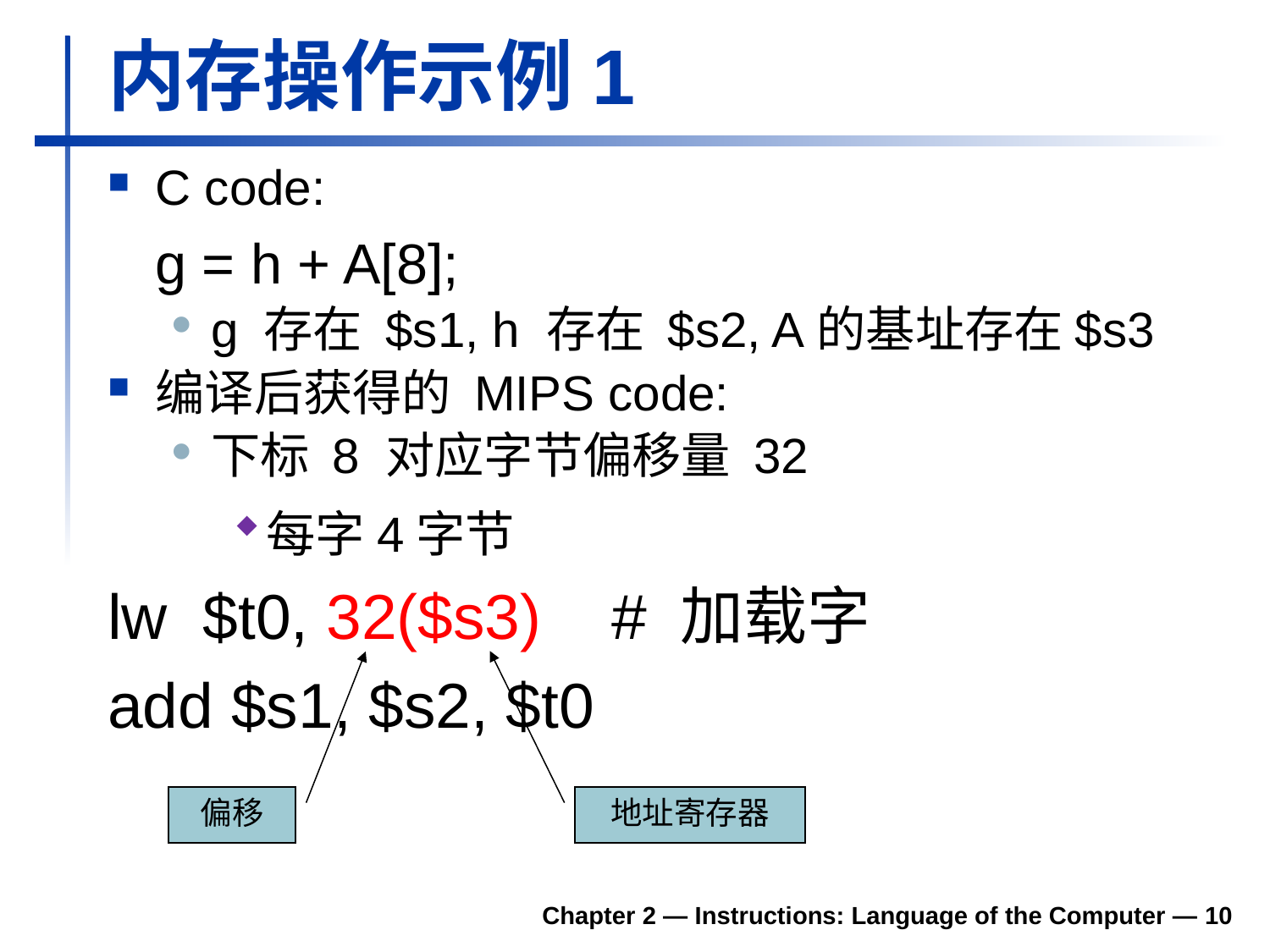

# 内存操作示例1
C code:
	g = h + A[8];
g 存在 $s1, h 存在 $s2, A的基址存在$s3
编译后获得的 MIPS code:
下标 8 对应字节偏移量 32
每字4字节
lw  $t0, 32($s3)    # 加载字
add $s1, $s2, $t0
偏移
地址寄存器
Chapter 2 — Instructions: Language of the Computer — 10